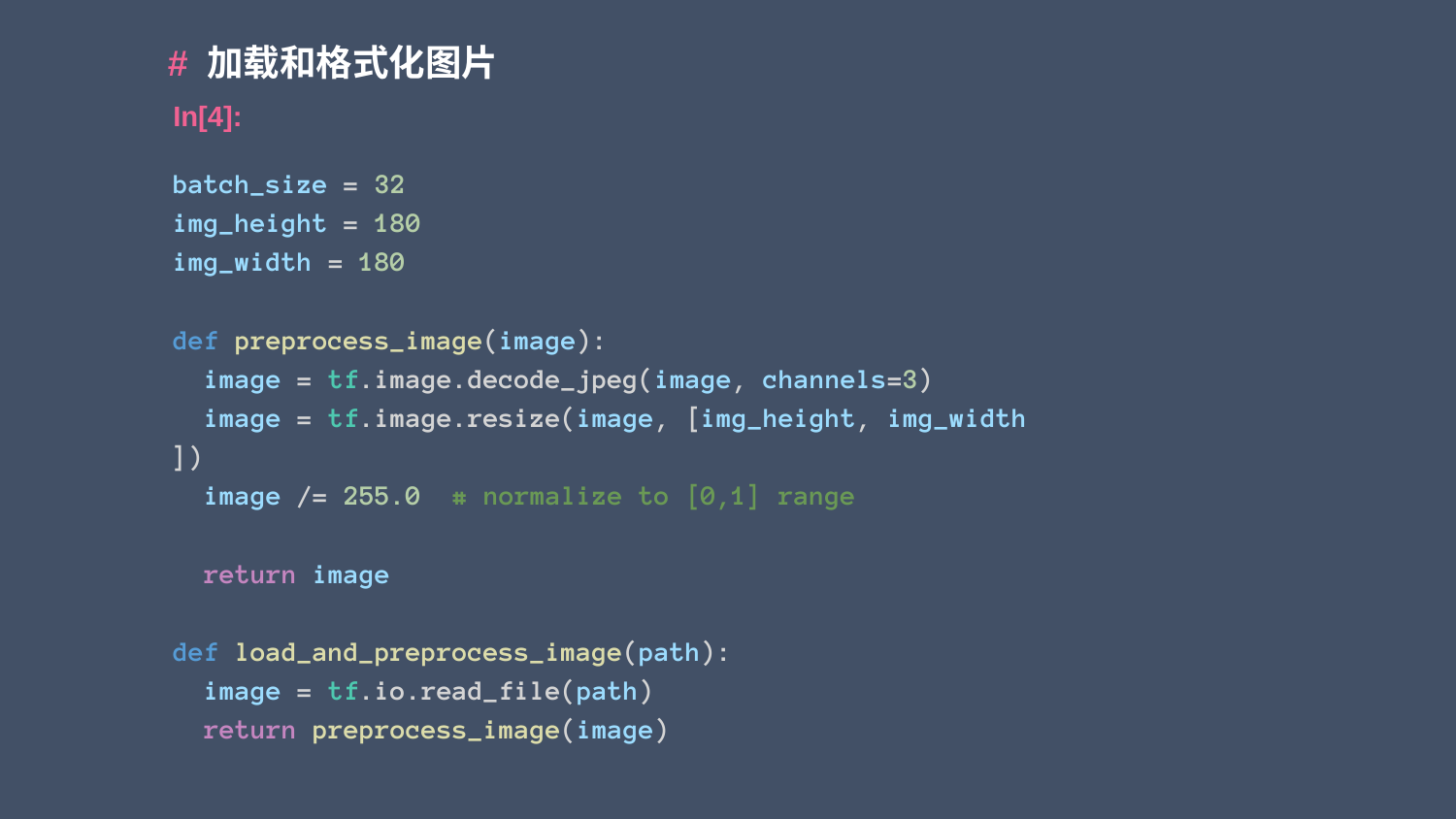

# 加载和格式化图片
In[4]:
batch_size = 32
img_height = 180
img_width = 180

def preprocess_image(image):
  image = tf.image.decode_jpeg(image, channels=3)
  image = tf.image.resize(image, [img_height, img_width
])
  image /= 255.0  # normalize to [0,1] range
  return image
def load_and_preprocess_image(path):
  image = tf.io.read_file(path)
  return preprocess_image(image)